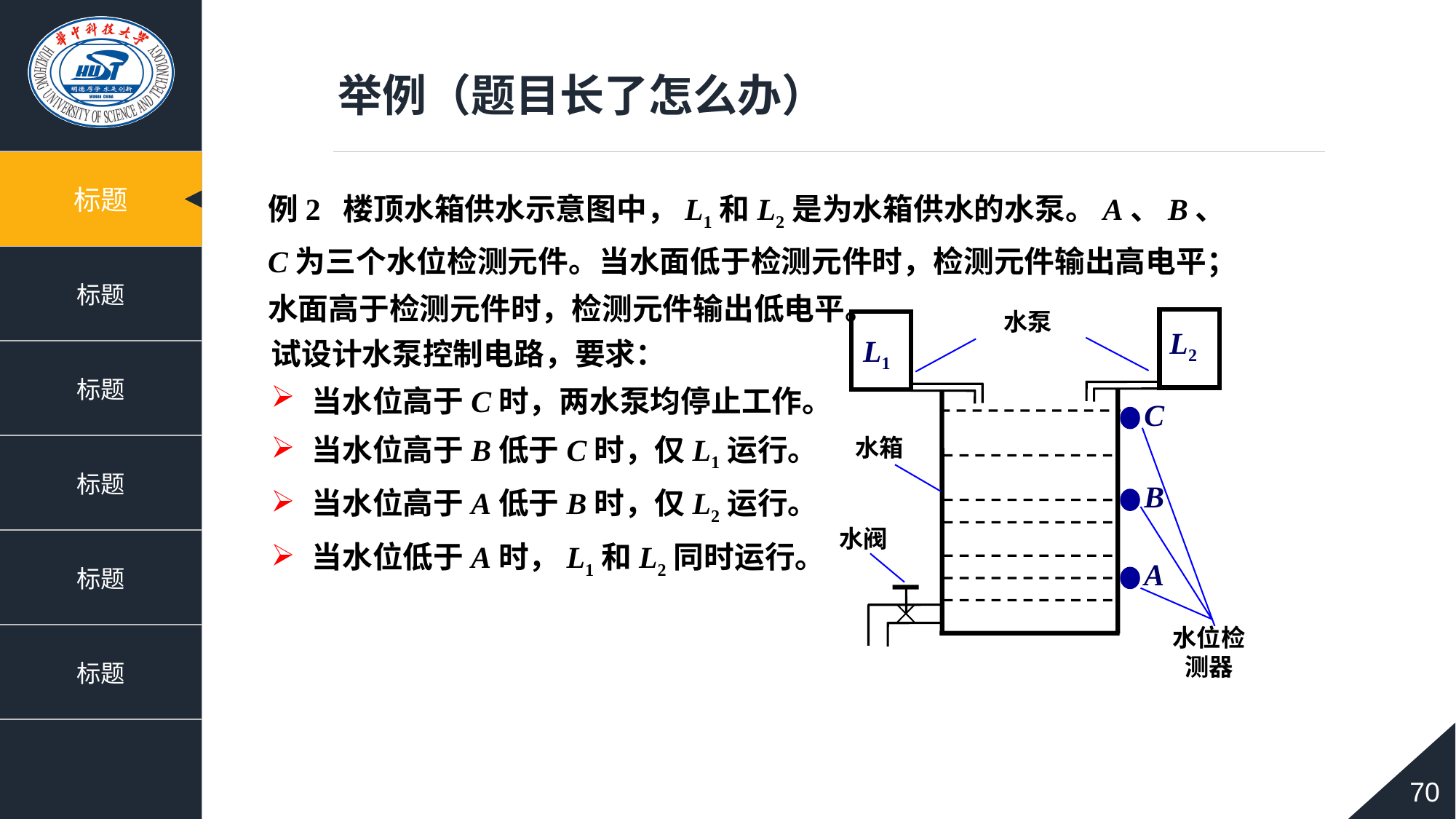

举例（题目长了怎么办）
例2  楼顶水箱供水示意图中，L1和L2是为水箱供水的水泵。A、B、C为三个水位检测元件。当水面低于检测元件时，检测元件输出高电平；水面高于检测元件时，检测元件输出低电平。
水泵

L2
L1

C

B

A

试设计水泵控制电路，要求：
当水位高于C时，两水泵均停止工作。
当水位高于B低于C时，仅L1运行。
当水位高于A低于B时，仅L2运行。
当水位低于A时，L1和L2同时运行。
水箱

水位检测器
水阀